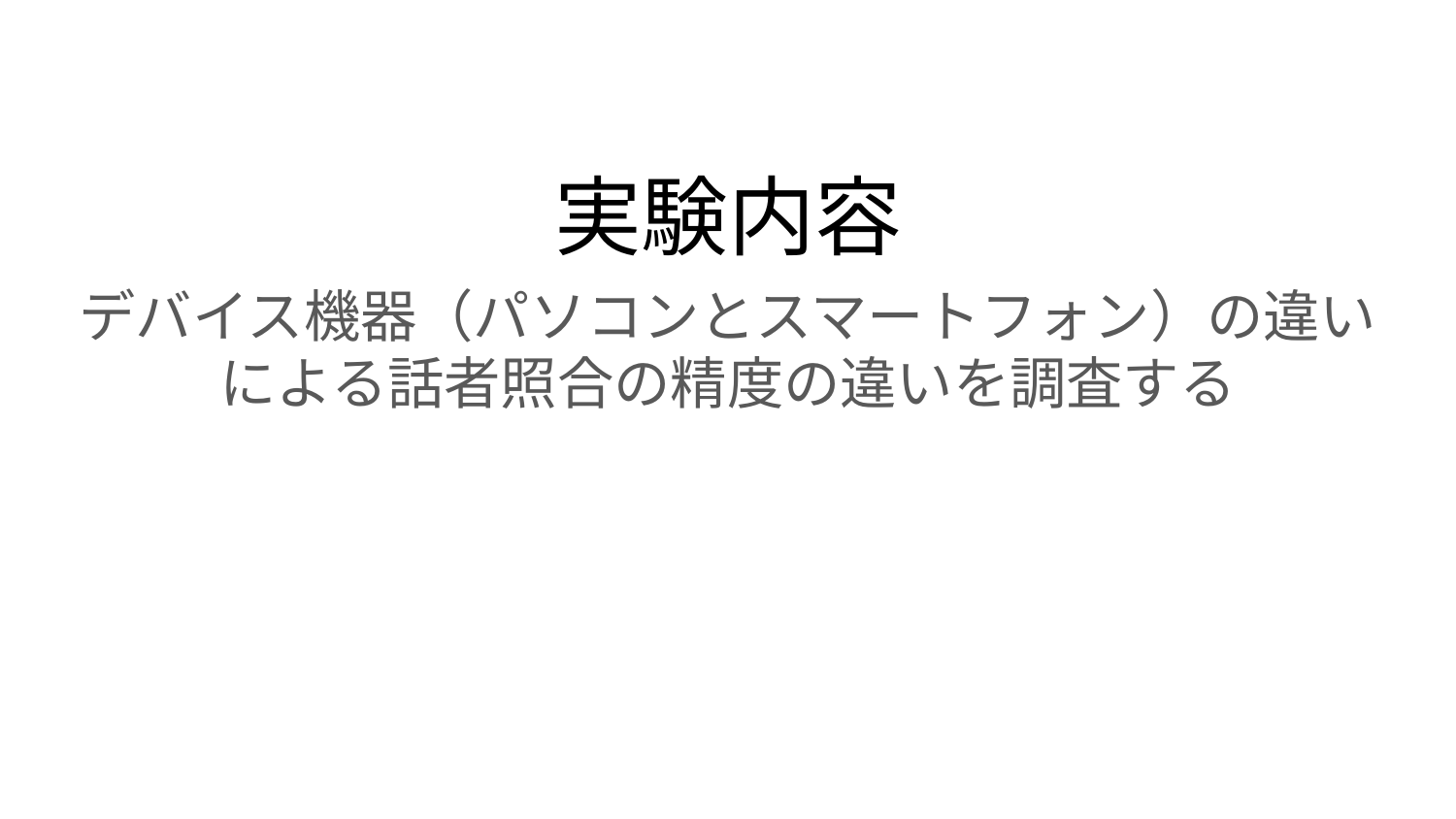

# 実験内容
デバイス機器（パソコンとスマートフォン）の違いによる話者照合の精度の違いを調査する